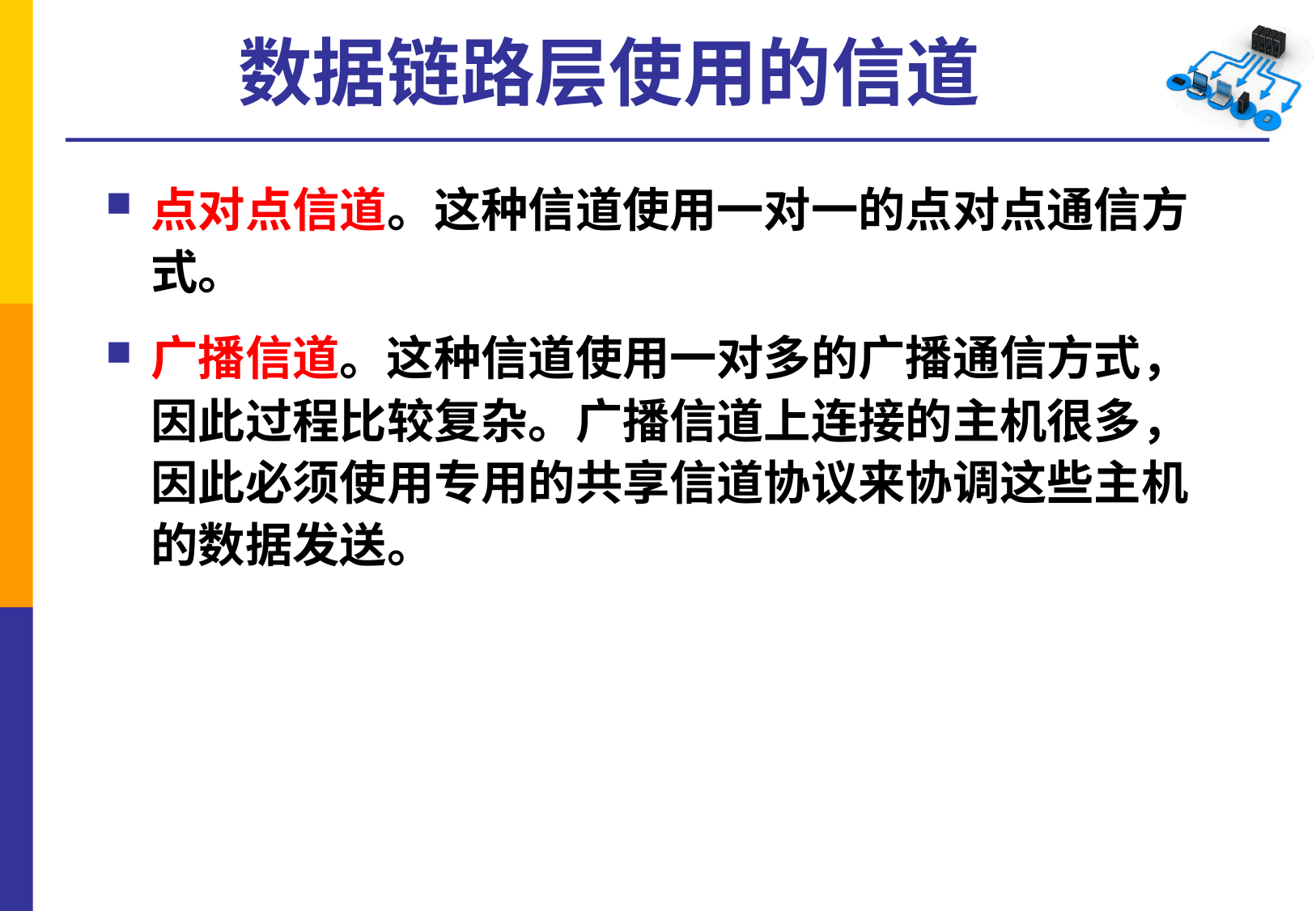

# 数据链路层使用的信道
点对点信道。这种信道使用一对一的点对点通信方式。
广播信道。这种信道使用一对多的广播通信方式，因此过程比较复杂。广播信道上连接的主机很多，因此必须使用专用的共享信道协议来协调这些主机的数据发送。